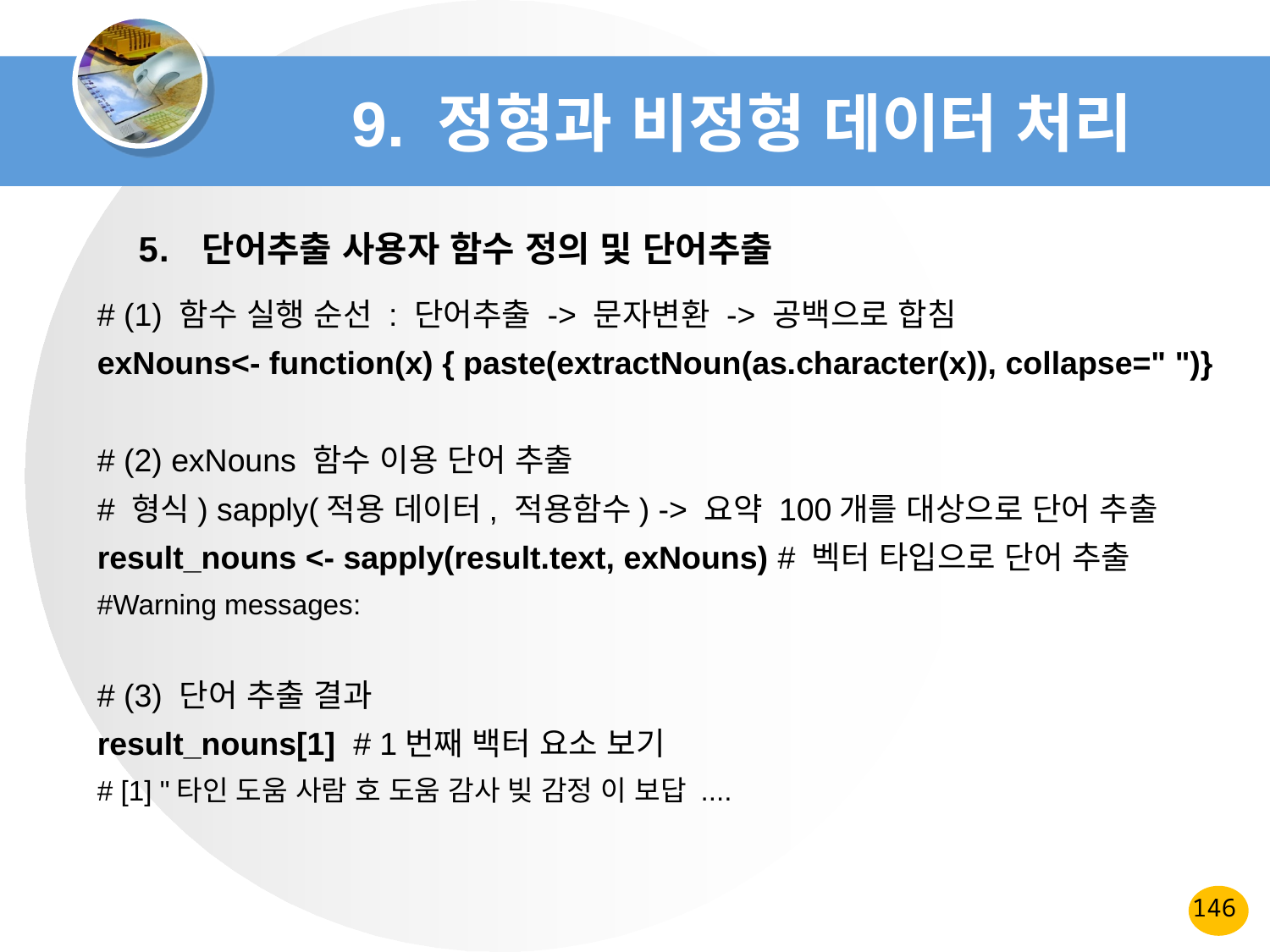

# 9. 정형과 비정형 데이터 처리
단어추출 사용자 함수 정의 및 단어추출
# (1) 함수 실행 순선 : 단어추출 -> 문자변환 -> 공백으로 합침
exNouns<- function(x) { paste(extractNoun(as.character(x)), collapse=" ")}

# (2) exNouns 함수 이용 단어 추출
# 형식) sapply(적용 데이터, 적용함수) -> 요약 100개를 대상으로 단어 추출
result_nouns <- sapply(result.text, exNouns) # 벡터 타입으로 단어 추출
#Warning messages:

# (3) 단어 추출 결과
result_nouns[1]  # 1번째 백터 요소 보기
# [1] "타인 도움 사람 호 도움 감사 빚 감정 이 보답 ....
146